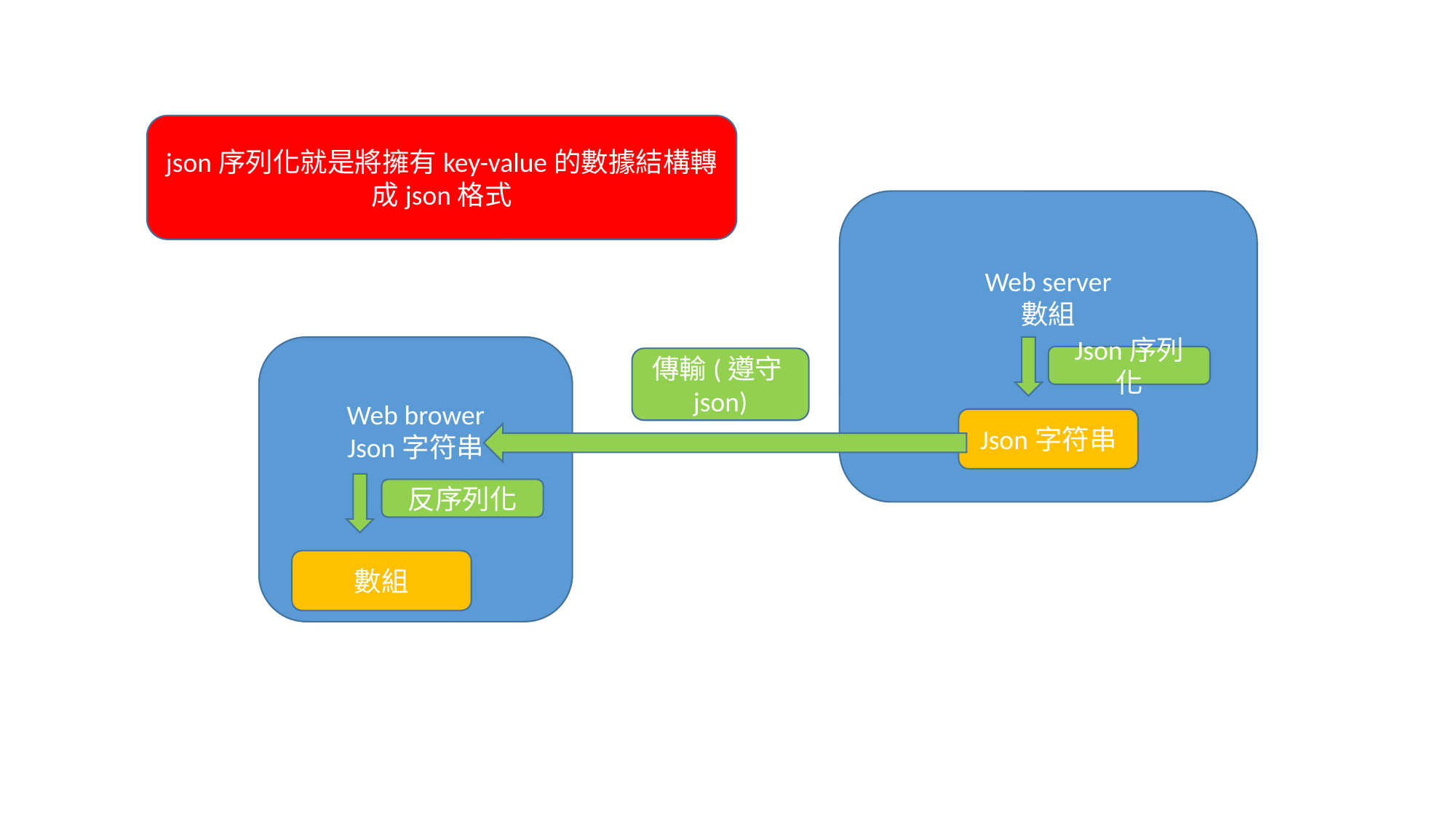

json序列化就是將擁有key-value的數據結構轉成json格式
Web server
數組

Web brower
Json字符串

Json序列化
傳輸(遵守json)
Json字符串

反序列化
數組